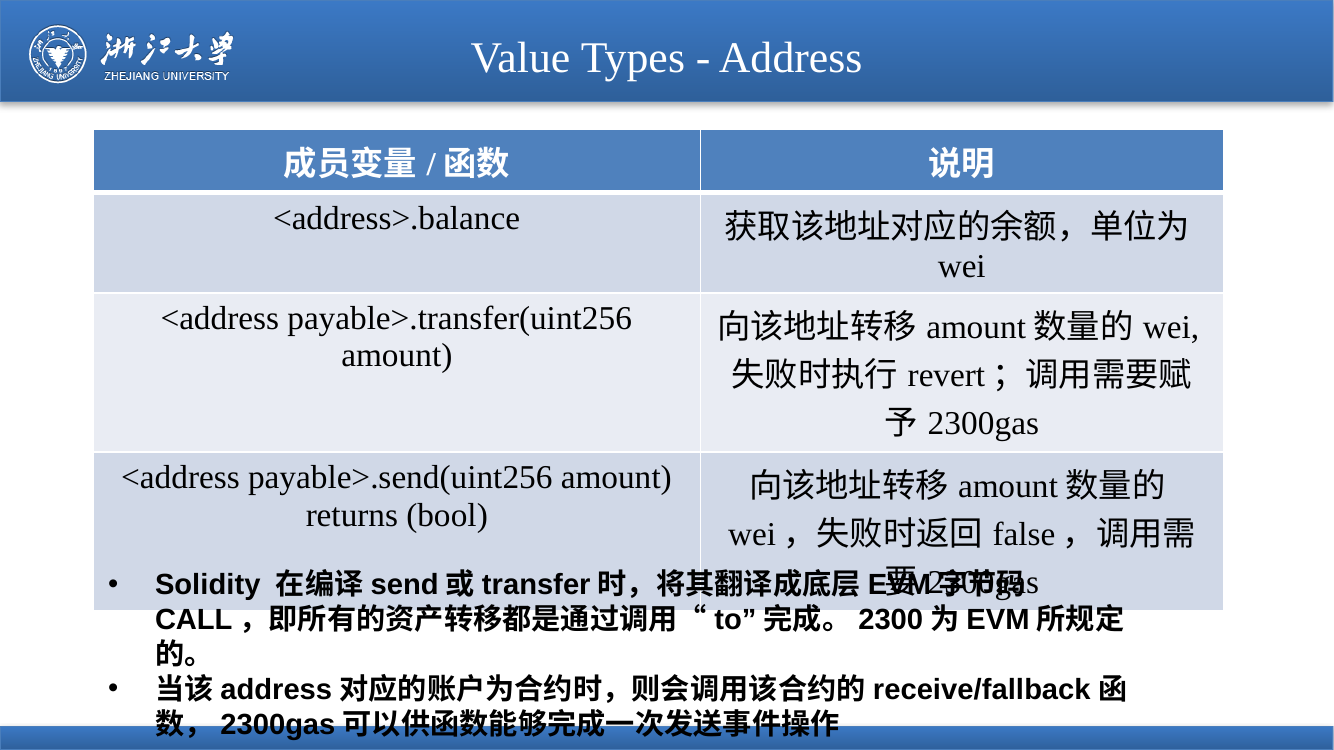

# Value Types - Address
| 成员变量/函数 | 说明 |
| --- | --- |
| <address>.balance | 获取该地址对应的余额，单位为wei |
| <address payable>.transfer(uint256 amount) | 向该地址转移amount数量的wei,失败时执行revert；调用需要赋予2300gas |
| <address payable>.send(uint256 amount) returns (bool) | 向该地址转移amount数量的wei，失败时返回false，调用需要2300gas |
Solidity 在编译send或transfer时，将其翻译成底层EVM字节码CALL，即所有的资产转移都是通过调用“to”完成。2300为EVM所规定的。
当该address对应的账户为合约时，则会调用该合约的receive/fallback函数，2300gas可以供函数能够完成一次发送事件操作